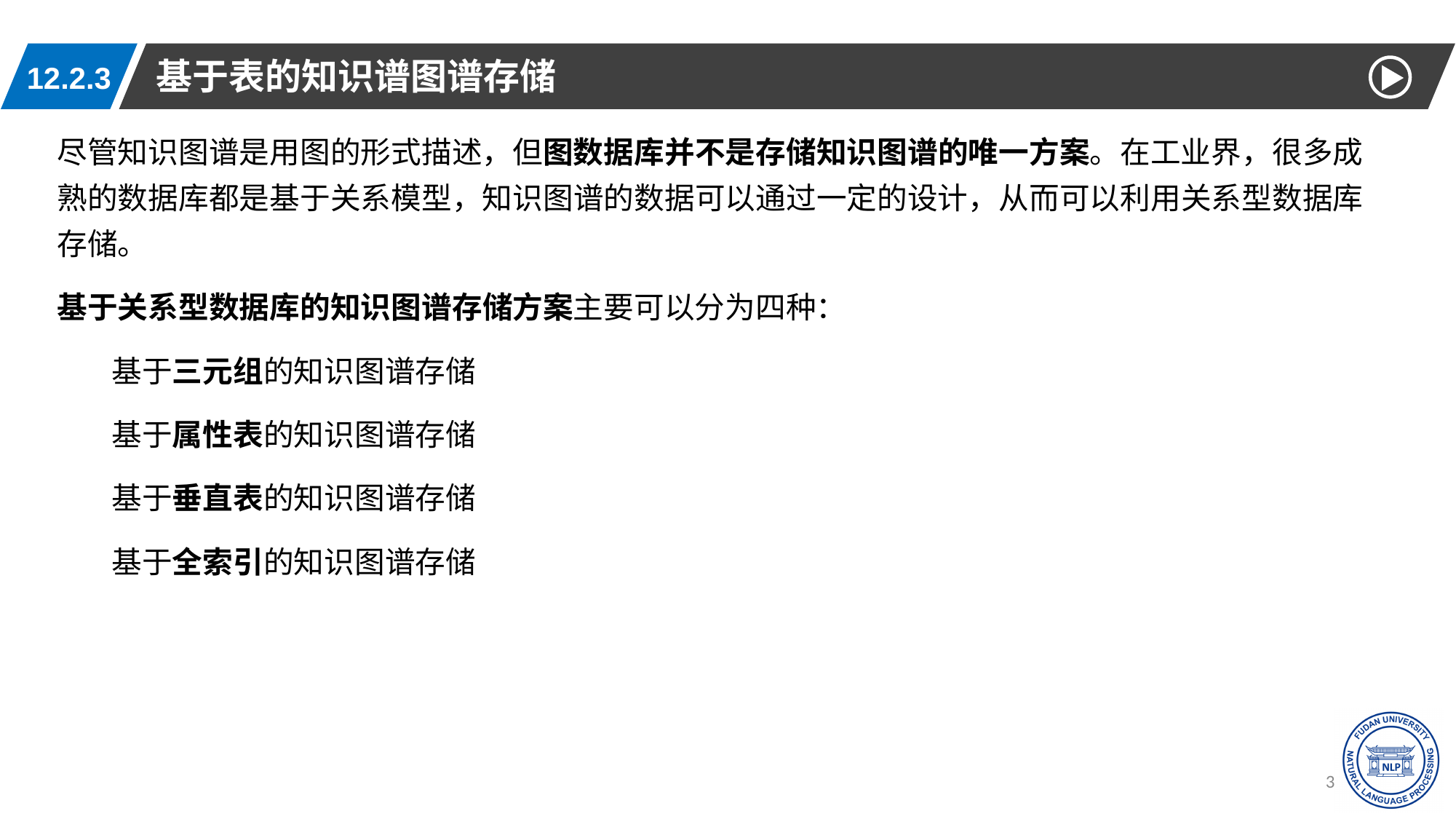

基于表的知识谱图谱存储
12.2.3

尽管知识图谱是用图的形式描述，但图数据库并不是存储知识图谱的唯一方案。在工业界，很多成熟的数据库都是基于关系模型，知识图谱的数据可以通过一定的设计，从而可以利用关系型数据库存储。
基于关系型数据库的知识图谱存储方案主要可以分为四种：
基于三元组的知识图谱存储
基于属性表的知识图谱存储
基于垂直表的知识图谱存储
基于全索引的知识图谱存储
30